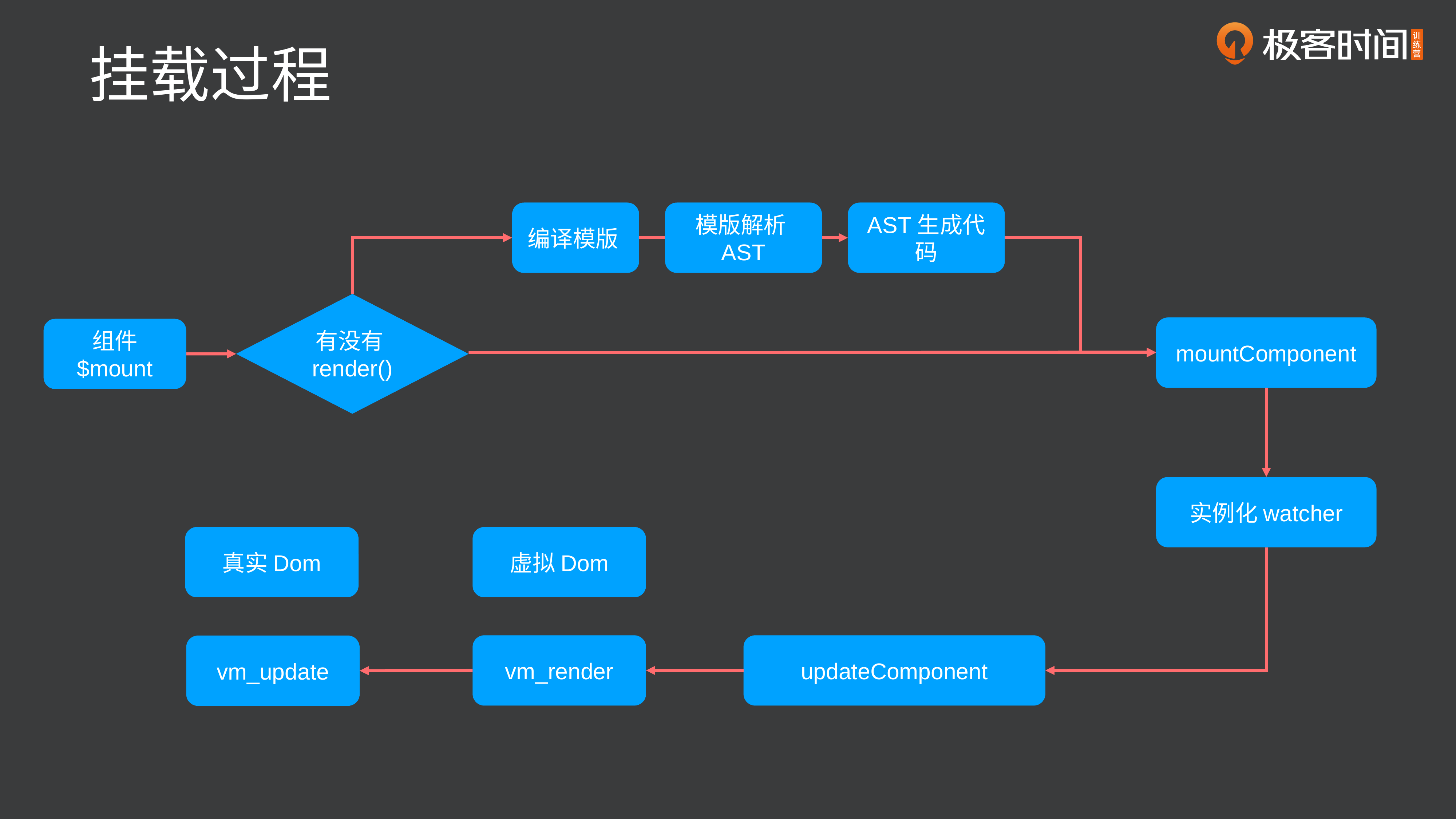

挂载过程
编译模版
模版解析AST
AST生成代码
有没有render()

mountComponent
组件
$mount
实例化watcher
真实Dom
虚拟Dom
vm_render
updateComponent
vm_update